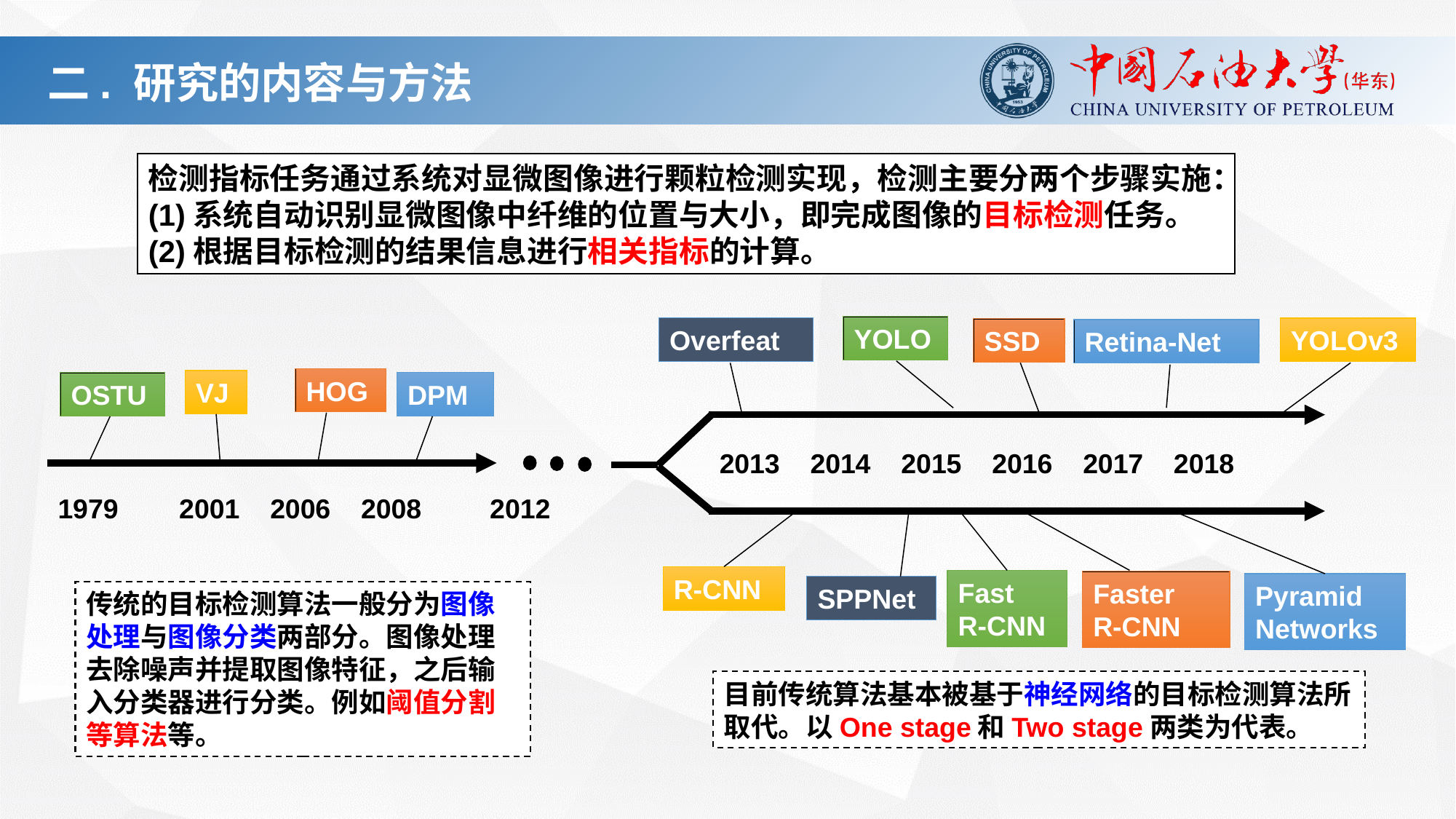

检测指标任务通过系统对显微图像进行颗粒检测实现，检测主要分两个步骤实施：
(1)系统自动识别显微图像中纤维的位置与大小，即完成图像的目标检测任务。
(2)根据目标检测的结果信息进行相关指标的计算。
YOLO
Overfeat
YOLOv3
SSD
Retina-Net
HOG
VJ
DPM
OSTU
2013    2014    2015    2016    2017    2018

1979        2001    2006    2008         2012
R-CNN
Fast
R-CNN
Faster
R-CNN
Pyramid Networks
SPPNet
传统的目标检测算法一般分为图像处理与图像分类两部分。图像处理去除噪声并提取图像特征，之后输入分类器进行分类。例如阈值分割等算法等。
目前传统算法基本被基于神经网络的目标检测算法所取代。以One stage和Two stage两类为代表。